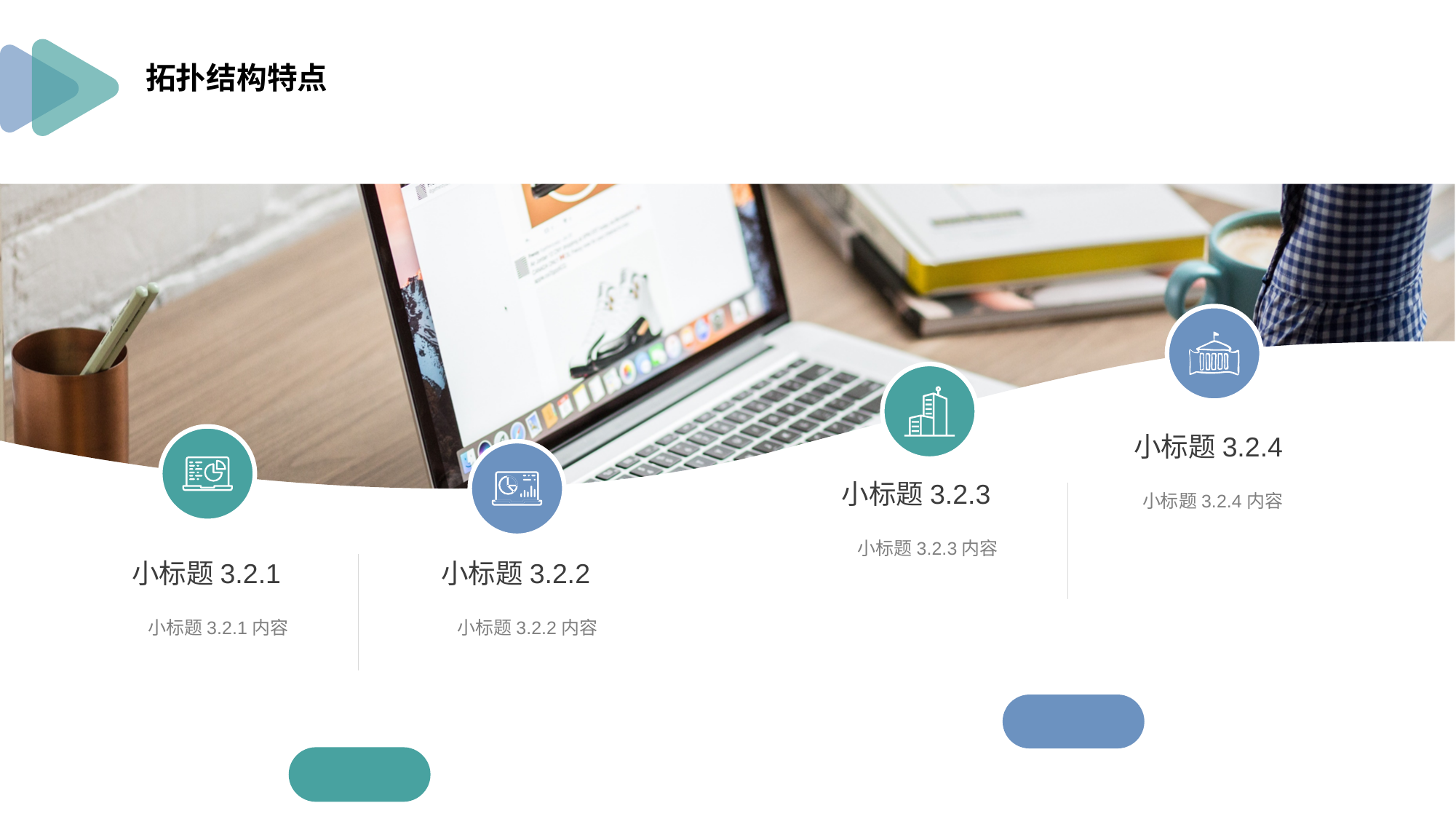

拓扑结构特点

小标题3.2.4
小标题3.2.4内容

小标题3.2.3
小标题3.2.3内容

小标题3.2.1
小标题3.2.1内容

小标题3.2.2
小标题3.2.2内容